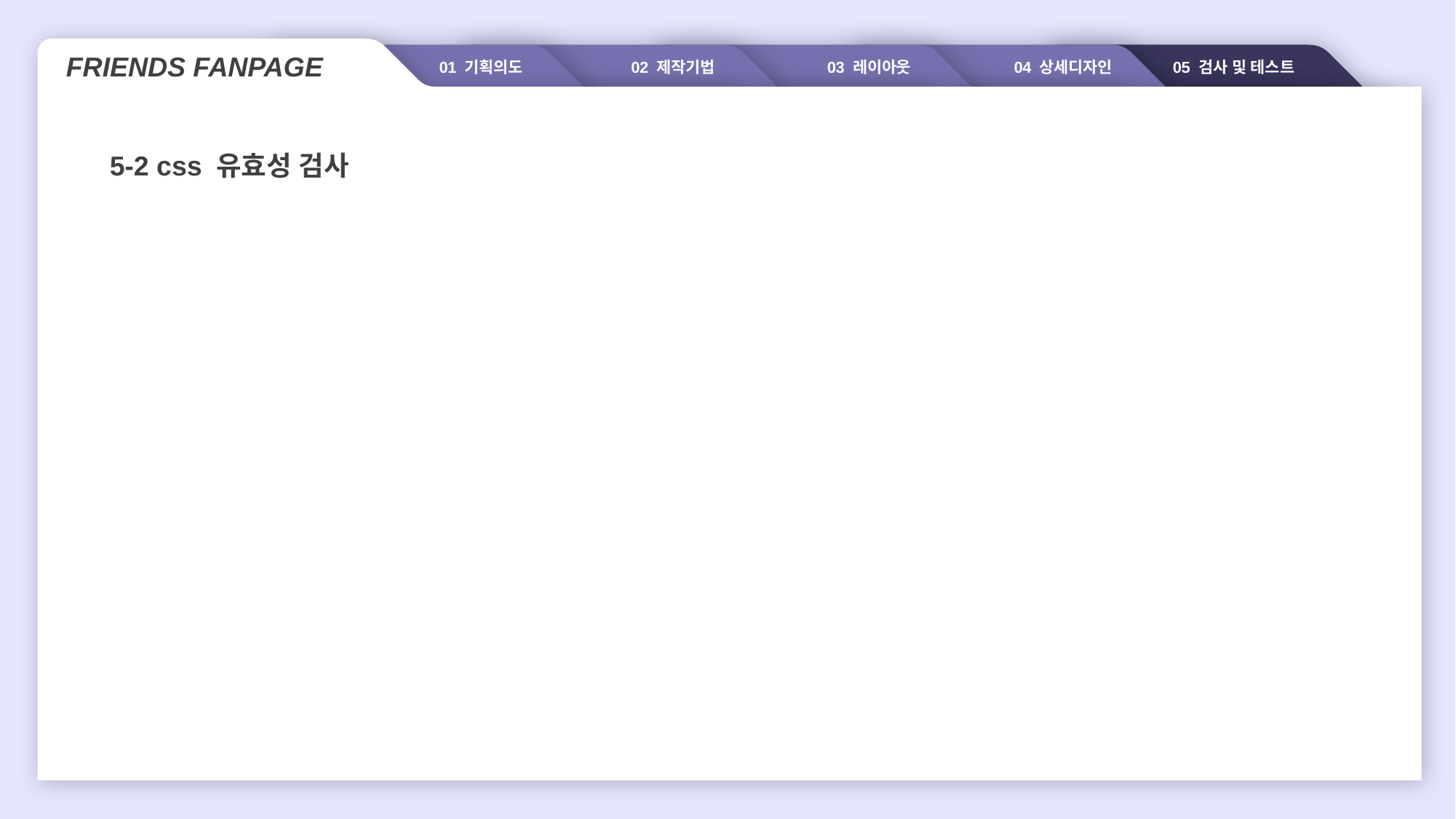

FRIENDS FANPAGE
01 기획의도
02 제작기법
03 레이아웃
04 상세디자인
      05 검사 및 테스트
5-2 css 유효성 검사